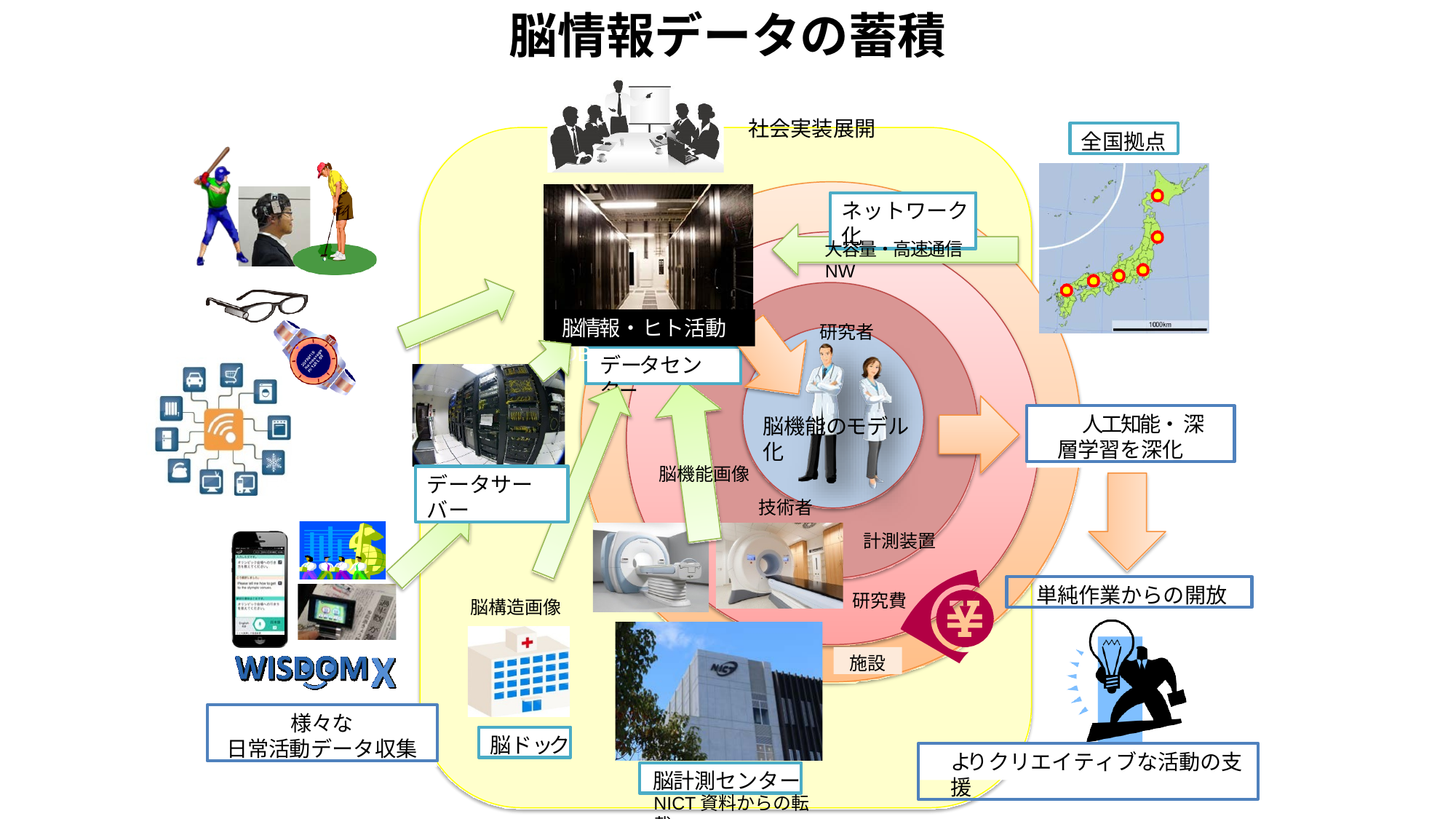

脳情報データの蓄積

社会実装展開
全国拠点

ネットワーク化

大容量・高速通信NW

脳情報・ヒト活動DB

研究者

データセンター

人工知能・ 深層学習を深化
脳機能のモデル化
脳機能画像
データサーバー

技術者

計測装置

単純作業からの開放

研究費

脳構造画像

施設

(出典）Nature (2015-04-02)

様々な
日常活動データ収集
脳ドック

よりクリエイティブな活動の支援
脳計測センター
NICT資料からの転載